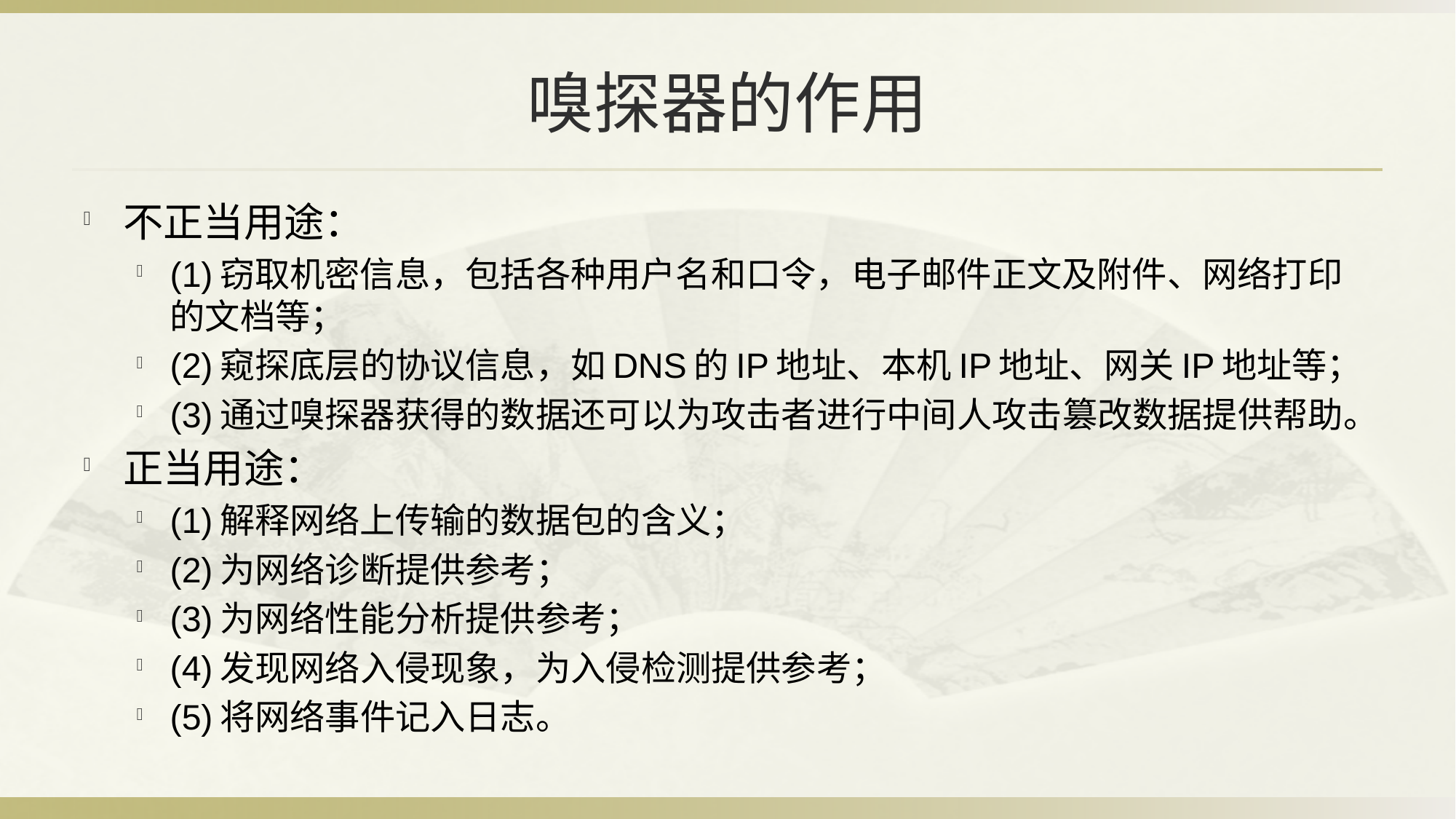

# 嗅探器的作用
不正当用途：
(1)窃取机密信息，包括各种用户名和口令，电子邮件正文及附件、网络打印的文档等；
(2)窥探底层的协议信息，如DNS的IP地址、本机IP地址、网关IP地址等；
(3)通过嗅探器获得的数据还可以为攻击者进行中间人攻击篡改数据提供帮助。
正当用途：
(1)解释网络上传输的数据包的含义；
(2)为网络诊断提供参考；
(3)为网络性能分析提供参考；
(4)发现网络入侵现象，为入侵检测提供参考；
(5)将网络事件记入日志。